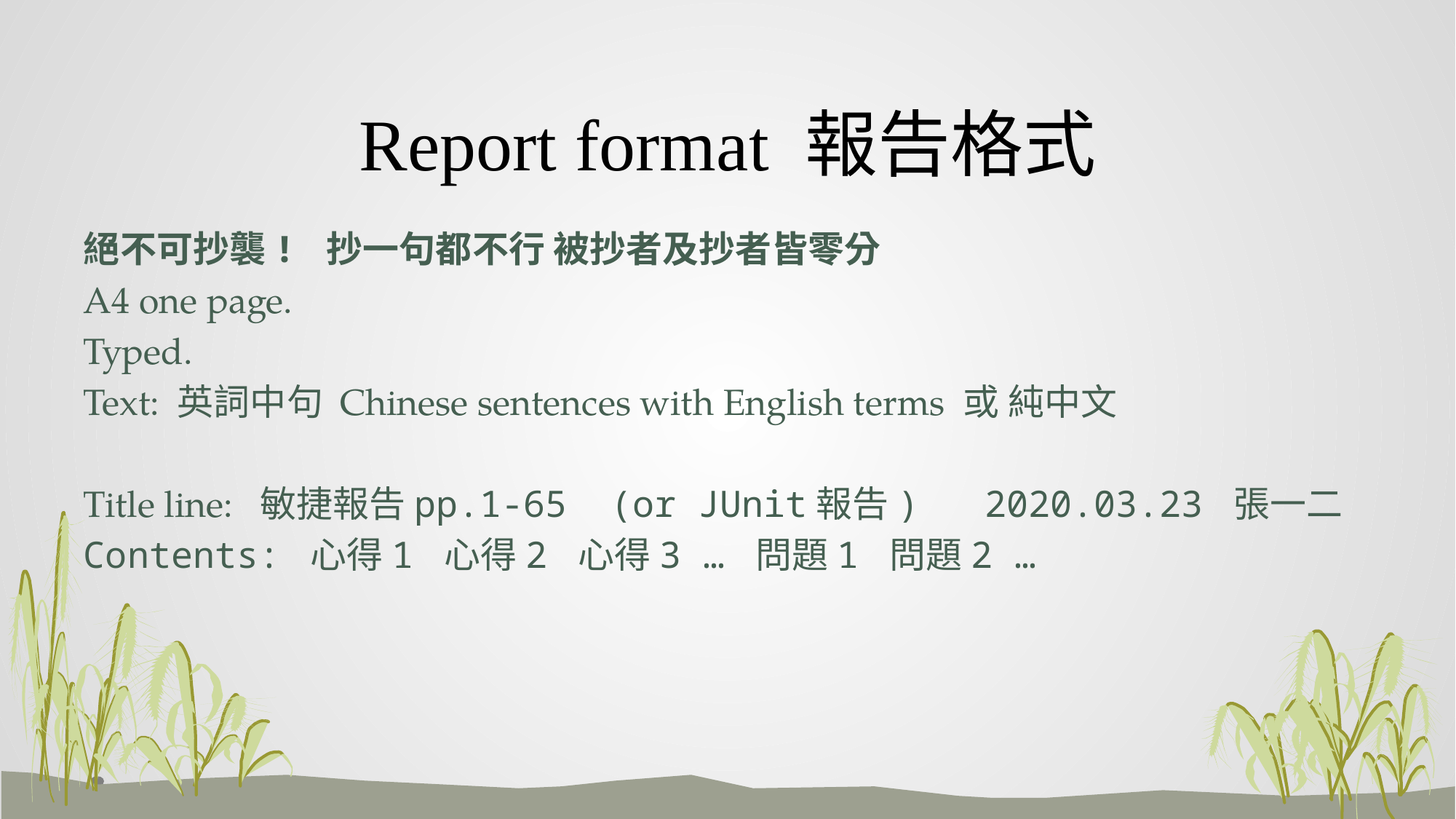

# Report format 報告格式
絕不可抄襲! 抄一句都不行 被抄者及抄者皆零分
A4 one page.
Typed.
Text: 英詞中句 Chinese sentences with English terms 或 純中文

Title line:  敏捷報告pp.1-65  (or JUnit報告)   2020.03.23 張一二
Contents: 心得1 心得2 心得3 … 問題1 問題2 …